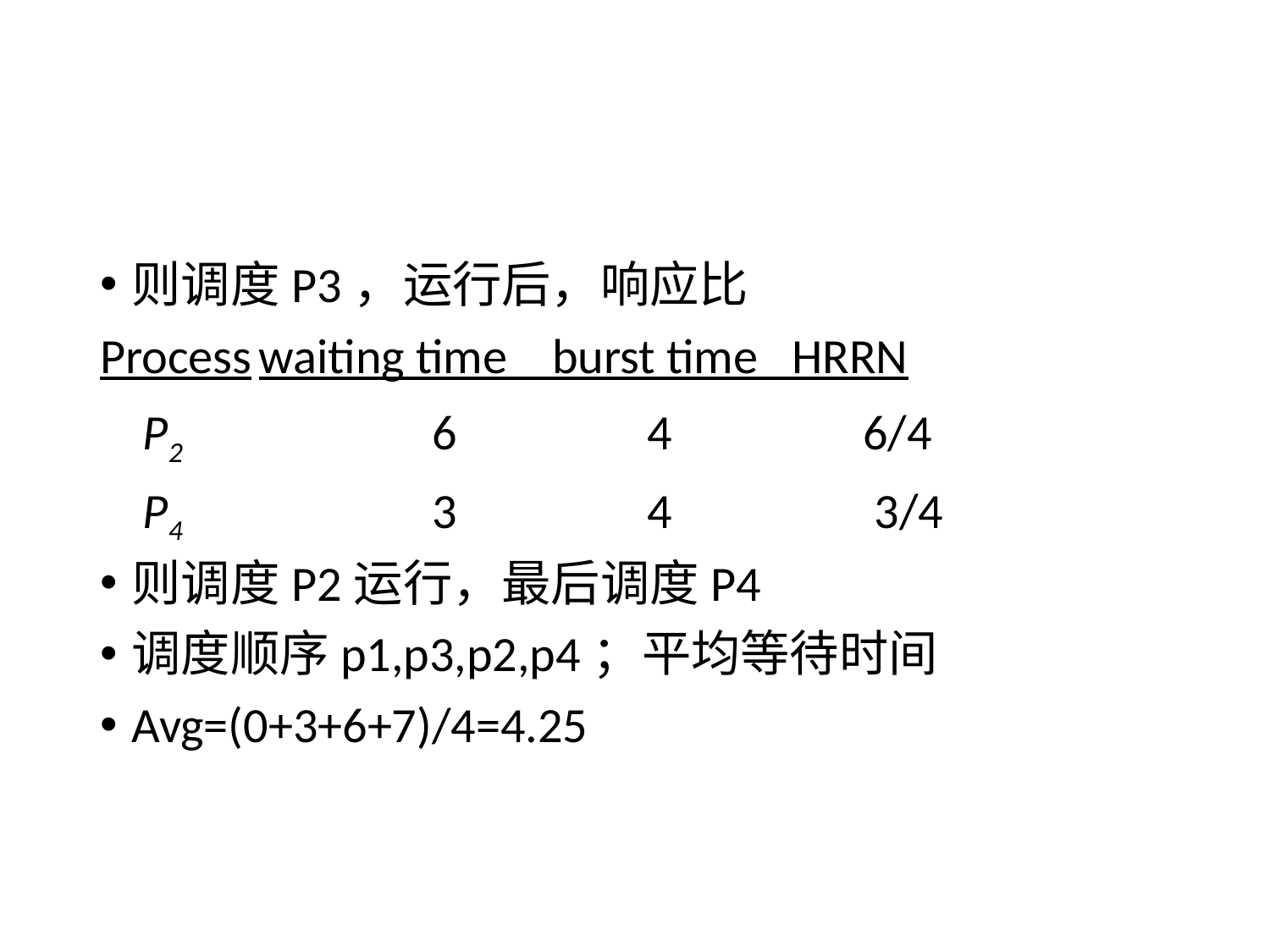

#
则调度P3，运行后，响应比
Process	waiting time    burst time   HRRN
	 P2                                      6                 4                 6/4
	 P4                                      3                 4                  3/4
则调度P2运行，最后调度P4
调度顺序p1,p3,p2,p4；平均等待时间
Avg=(0+3+6+7)/4=4.25